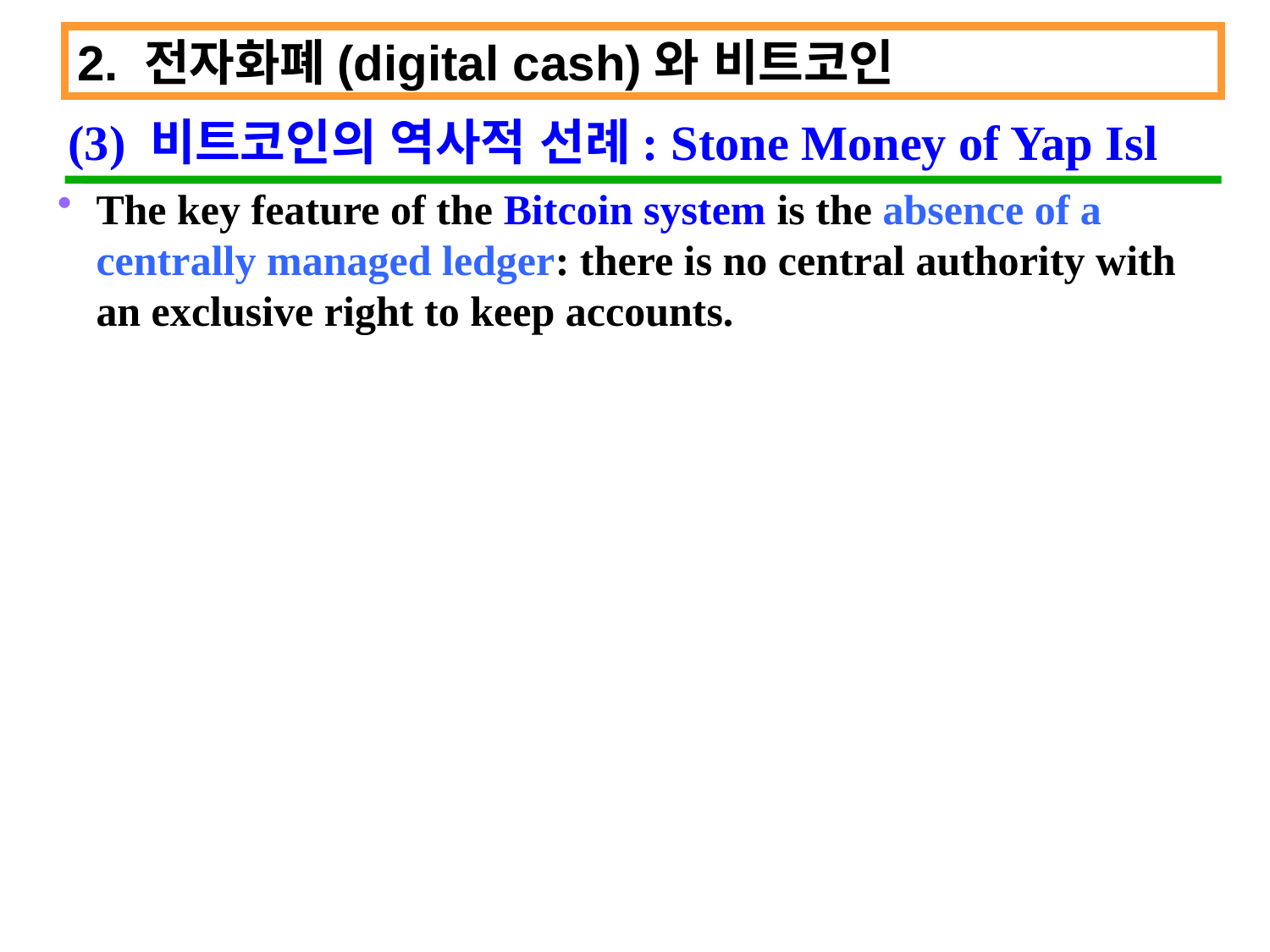

2. 전자화폐(digital cash)와 비트코인
 (3) 비트코인의 역사적 선례: Stone Money of Yap Isl
The key feature of the Bitcoin system is the absence of a centrally managed ledger: there is no central authority with an exclusive right to keep accounts.